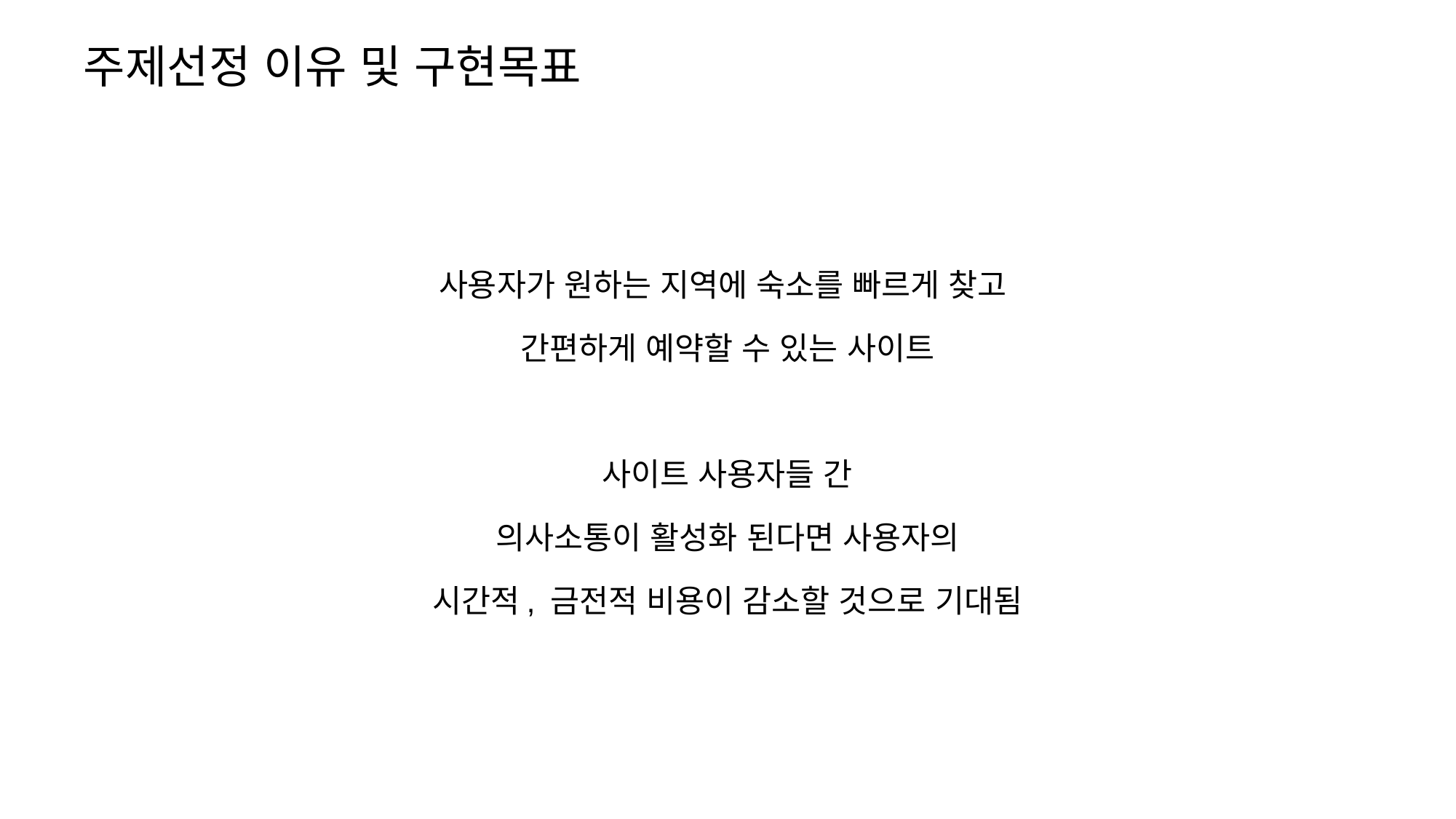

# 주제선정 이유 및 구현목표
사용자가 원하는 지역에 숙소를 빠르게 찾고
간편하게 예약할 수 있는 사이트

사이트 사용자들 간
의사소통이 활성화 된다면 사용자의
시간적, 금전적 비용이 감소할 것으로 기대됨